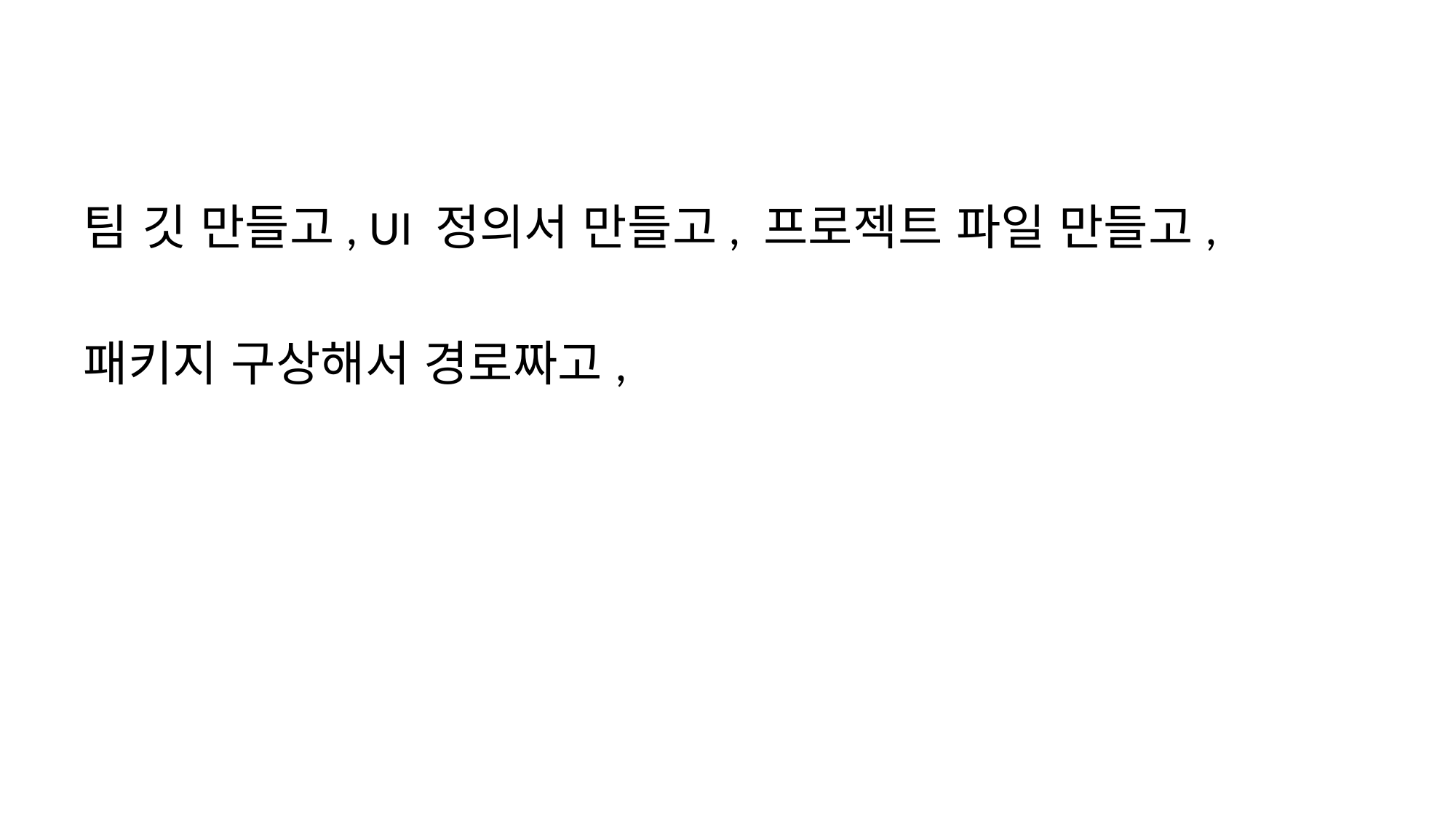

#
팀 깃 만들고, UI 정의서 만들고, 프로젝트 파일 만들고,

패키지 구상해서 경로짜고,